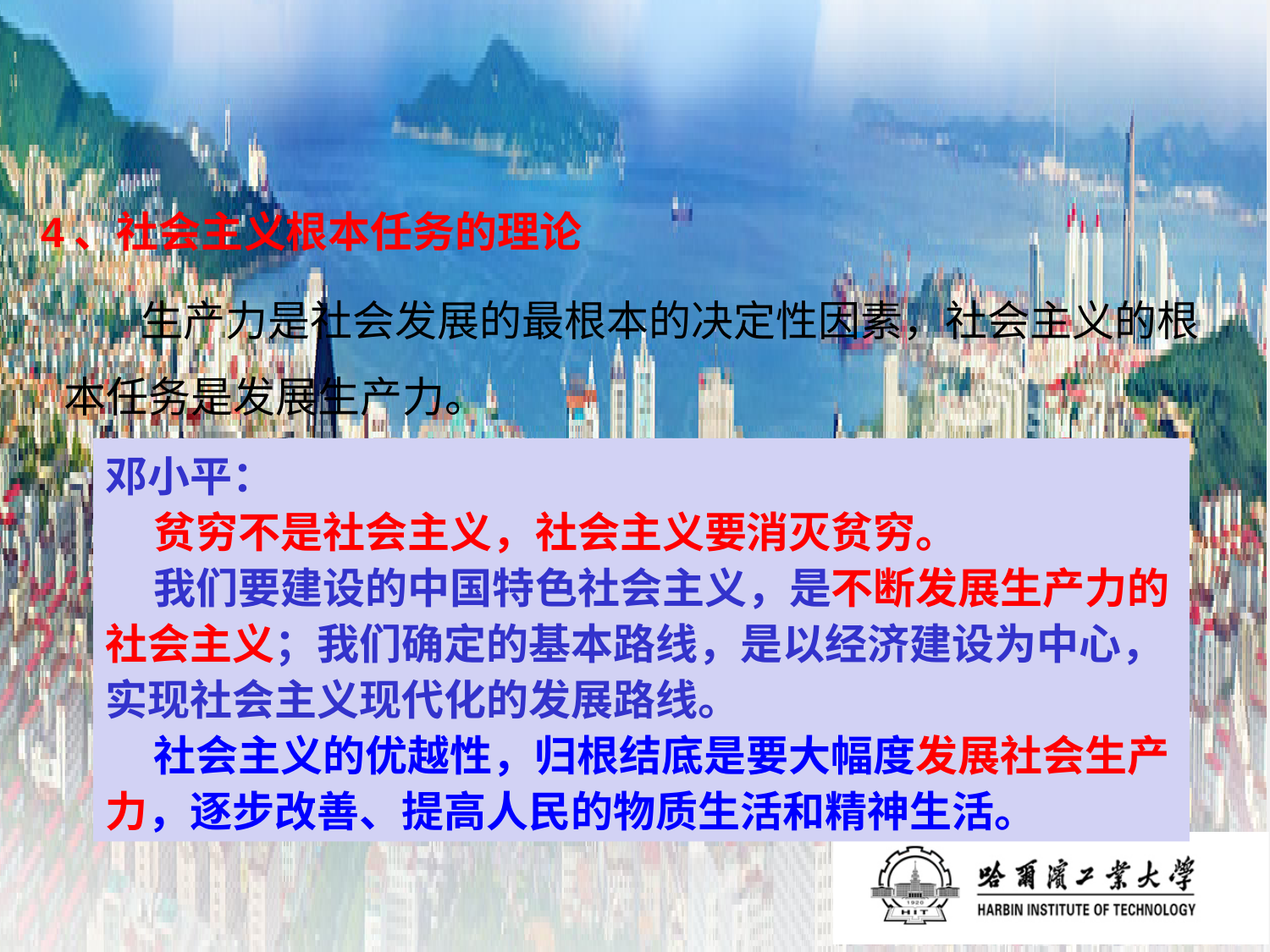

# 4、社会主义根本任务的理论
       生产力是社会发展的最根本的决定性因素，社会主义的根本任务是发展生产力。
邓小平：
    贫穷不是社会主义，社会主义要消灭贫穷。
    我们要建设的中国特色社会主义，是不断发展生产力的社会主义；我们确定的基本路线，是以经济建设为中心，实现社会主义现代化的发展路线。
    社会主义的优越性，归根结底是要大幅度发展社会生产力，逐步改善、提高人民的物质生活和精神生活。